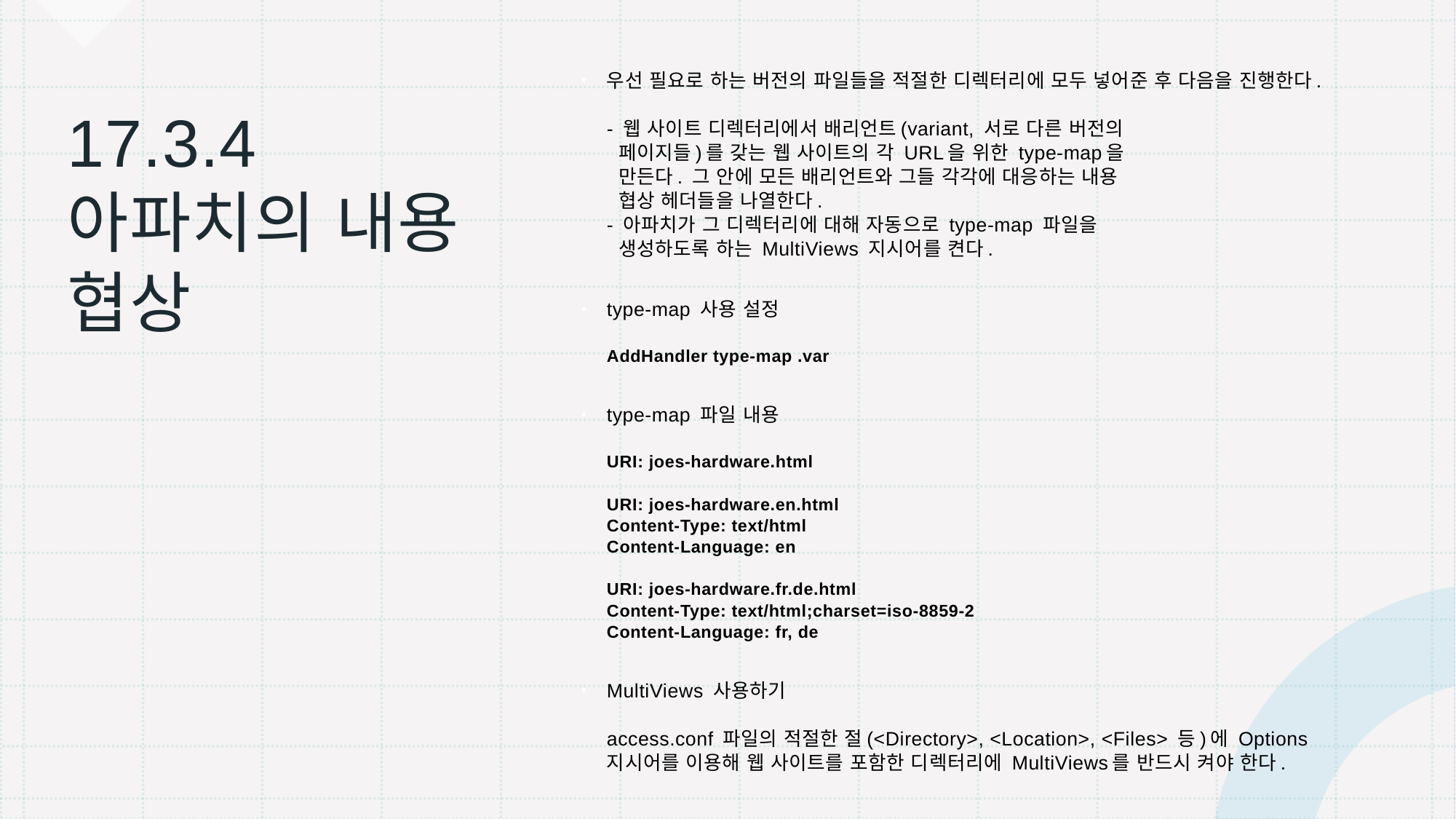

우선 필요로 하는 버전의 파일들을 적절한 디렉터리에 모두 넣어준 후 다음을 진행한다.
- 웹 사이트 디렉터리에서 배리언트(variant, 서로 다른 버전의
  페이지들)를 갖는 웹 사이트의 각 URL을 위한 type-map을
  만든다. 그 안에 모든 배리언트와 그들 각각에 대응하는 내용
  협상 헤더들을 나열한다.
- 아파치가 그 디렉터리에 대해 자동으로 type-map 파일을
  생성하도록 하는 MultiViews 지시어를 켠다.

type-map 사용 설정
AddHandler type-map .var

type-map 파일 내용
URI: joes-hardware.html
URI: joes-hardware.en.html
Content-Type: text/html
Content-Language: en
URI: joes-hardware.fr.de.html
Content-Type: text/html;charset=iso-8859-2
Content-Language: fr, de

MultiViews 사용하기
access.conf 파일의 적절한 절(<Directory>, <Location>, <Files> 등)에 Options 지시어를 이용해 웹 사이트를 포함한 디렉터리에 MultiViews를 반드시 켜야 한다.
# 17.3.4 아파치의 내용 협상